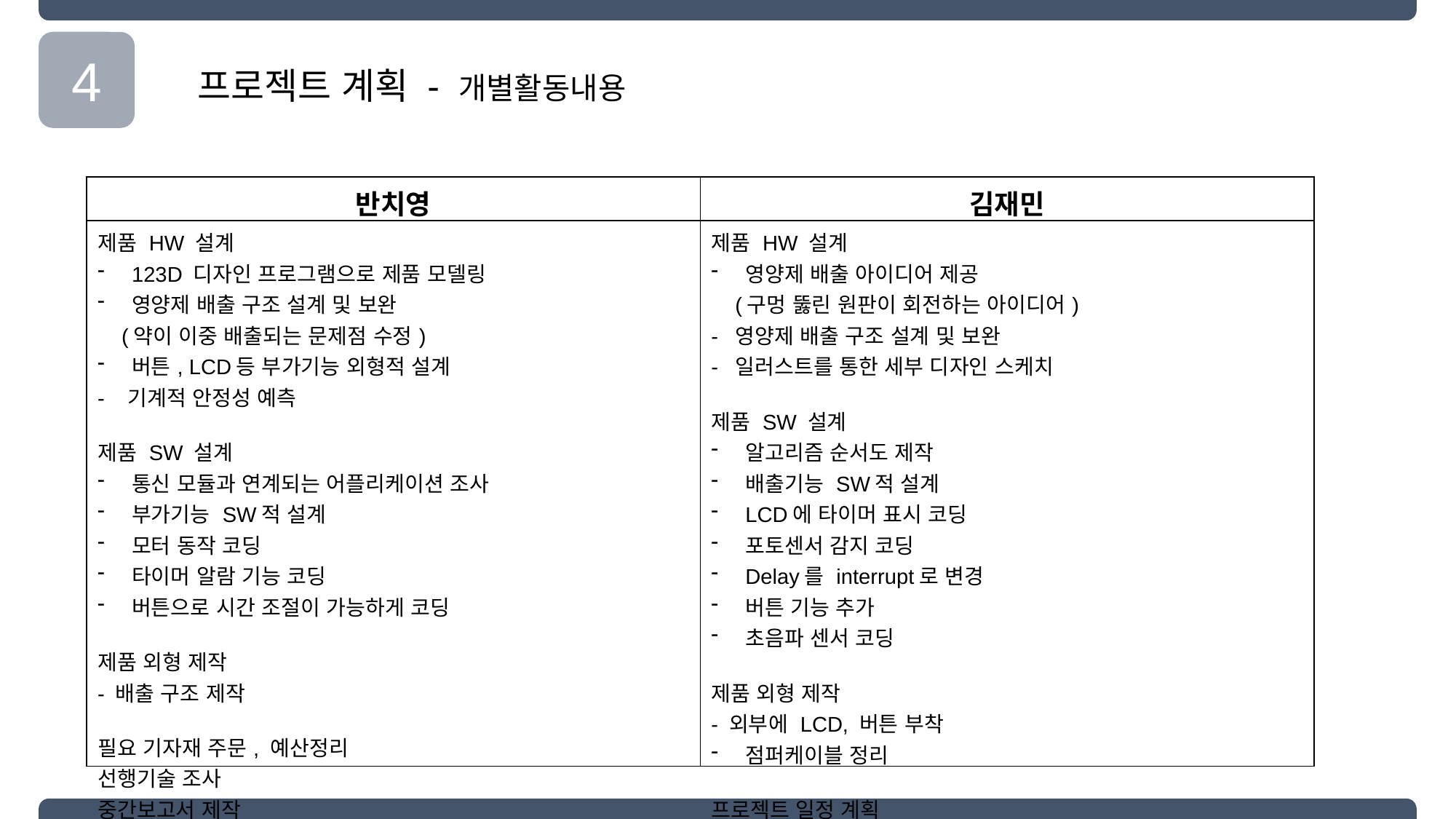

4
프로젝트 계획 - 개별활동내용
| 반치영 | 김재민 |
| --- | --- |
| 제품 HW 설계 123D 디자인 프로그램으로 제품 모델링 영양제 배출 구조 설계 및 보완 (약이 이중 배출되는 문제점 수정) 버튼, LCD등 부가기능 외형적 설계 - 기계적 안정성 예측 제품 SW 설계 통신 모듈과 연계되는 어플리케이션 조사 부가기능 SW적 설계 모터 동작 코딩 타이머 알람 기능 코딩 버튼으로 시간 조절이 가능하게 코딩 제품 외형 제작 - 배출 구조 제작 필요 기자재 주문, 예산정리 선행기술 조사 중간보고서 제작 최종보고서 제작 | 제품 HW 설계 영양제 배출 아이디어 제공 (구멍 뚫린 원판이 회전하는 아이디어) - 영양제 배출 구조 설계 및 보완 - 일러스트를 통한 세부 디자인 스케치 제품 SW 설계 알고리즘 순서도 제작 배출기능 SW적 설계 LCD에 타이머 표시 코딩 포토센서 감지 코딩 Delay를 interrupt로 변경 버튼 기능 추가 초음파 센서 코딩 제품 외형 제작 - 외부에 LCD, 버튼 부착 점퍼케이블 정리 프로젝트 일정 계획 보고서 수정 후 검토 |